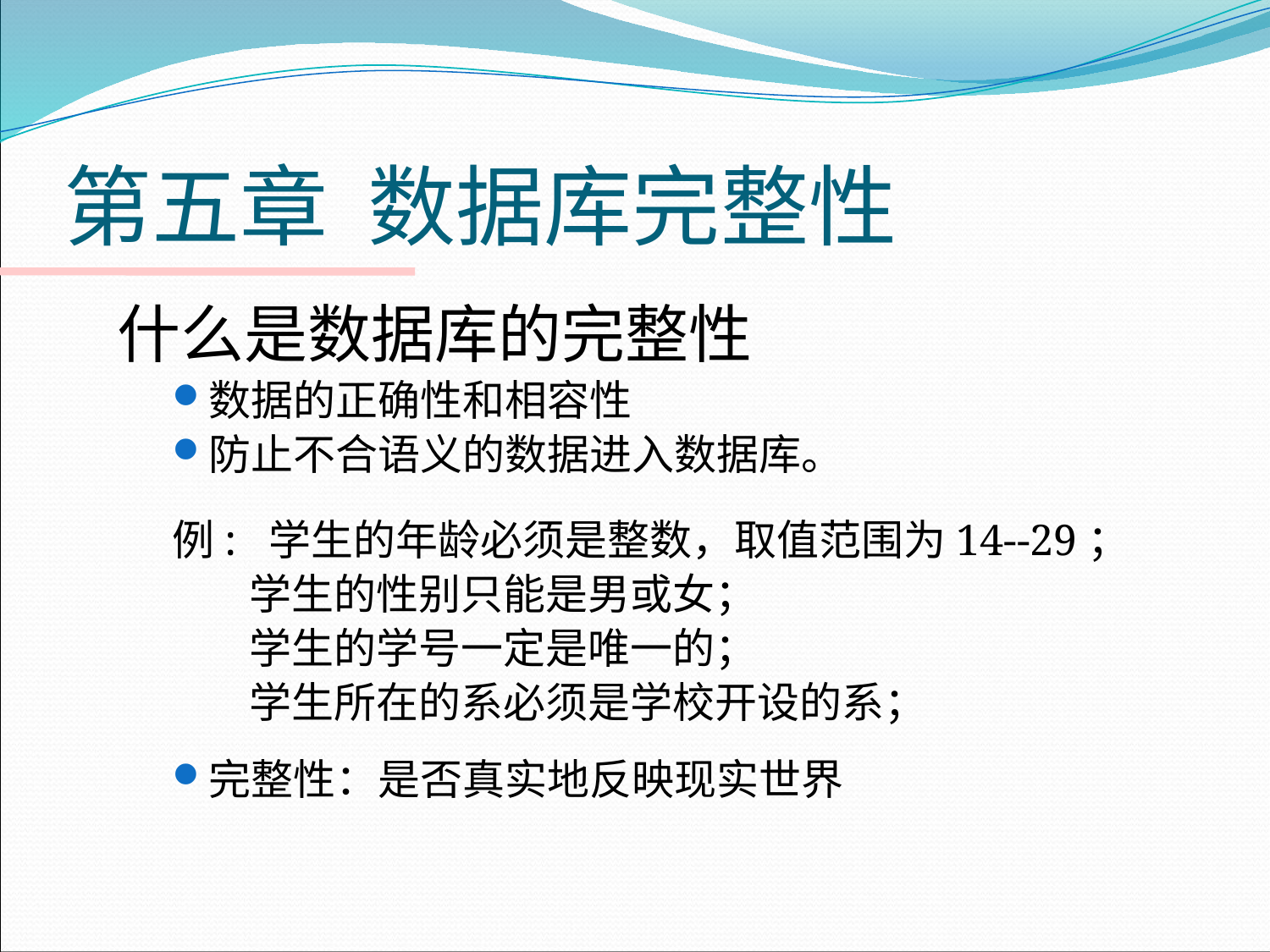

# 第五章  数据库完整性
什么是数据库的完整性
数据的正确性和相容性
防止不合语义的数据进入数据库。

例:  学生的年龄必须是整数，取值范围为14--29；
       学生的性别只能是男或女；
       学生的学号一定是唯一的；
       学生所在的系必须是学校开设的系；

完整性：是否真实地反映现实世界

493